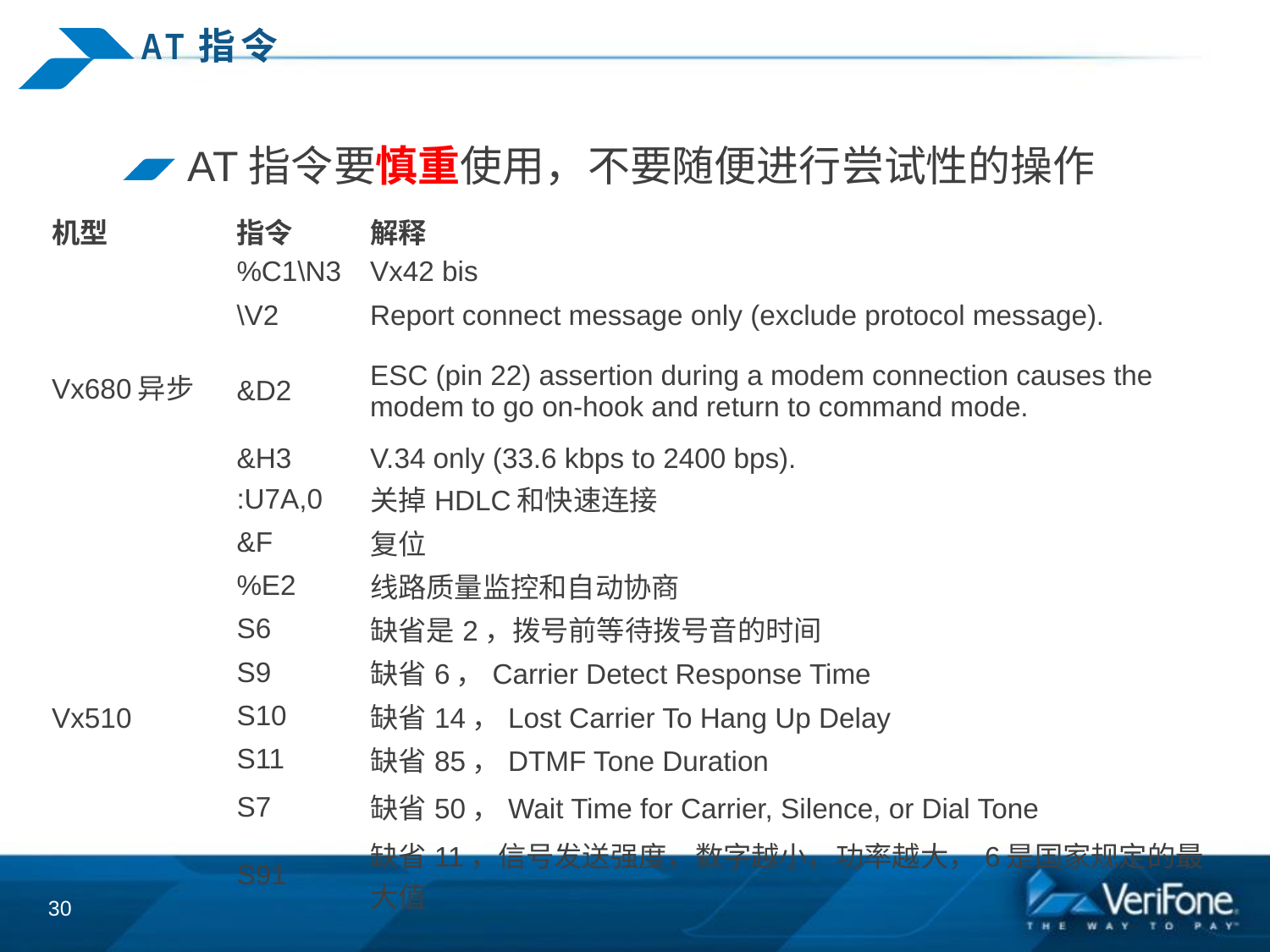

# AT指令
AT指令要慎重使用，不要随便进行尝试性的操作

| 机型 | 指令 | 解释 |
| --- | --- | --- |
| Vx680异步 | %C1\N3 | Vx42 bis |
|  | \V2 | Report connect message only (exclude protocol message). |
|  | &D2 | ESC (pin 22) assertion during a modem connection causes the modem to go on-hook and return to command mode. |
|  | &H3 | V.34 only (33.6 kbps to 2400 bps). |
|  | :U7A,0 | 关掉HDLC和快速连接 |
| Vx510 | &F | 复位 |
|  | %E2 | 线路质量监控和自动协商 |
|  | S6 | 缺省是2，拨号前等待拨号音的时间 |
|  | S9 | 缺省6，Carrier Detect Response Time |
|  | S10 | 缺省14，Lost Carrier To Hang Up Delay |
|  | S11 | 缺省85，DTMF Tone Duration |
|  | S7 | 缺省50，Wait Time for Carrier, Silence, or Dial Tone |
|  | S91 | 缺省11，信号发送强度，数字越小，功率越大，6是国家规定的最大值 |
30